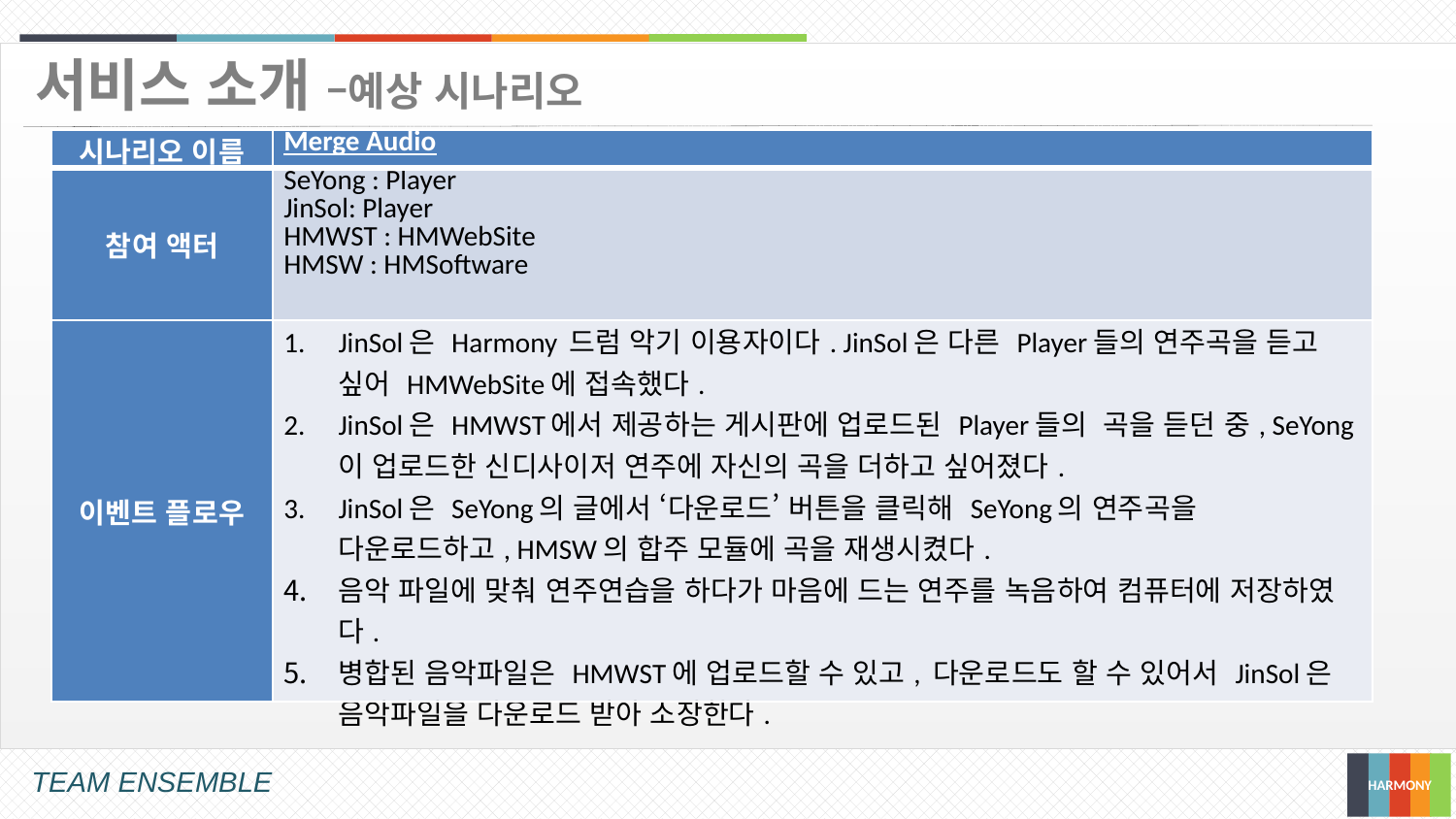

서비스 소개 –예상 시나리오

| 시나리오 이름 | Merge Audio |
| --- | --- |
| 참여 액터 | SeYong : Player JinSol: Player HMWST : HMWebSite HMSW : HMSoftware |
| 이벤트 플로우 | JinSol은 Harmony 드럼 악기 이용자이다. JinSol은 다른 Player들의 연주곡을 듣고 싶어 HMWebSite에 접속했다. JinSol은 HMWST에서 제공하는 게시판에 업로드된 Player들의 곡을 듣던 중, SeYong이 업로드한 신디사이저 연주에 자신의 곡을 더하고 싶어졌다. JinSol은 SeYong의 글에서 ‘다운로드’ 버튼을 클릭해 SeYong의 연주곡을 다운로드하고, HMSW의 합주 모듈에 곡을 재생시켰다. 음악 파일에 맞춰 연주연습을 하다가 마음에 드는 연주를 녹음하여 컴퓨터에 저장하였다. 병합된 음악파일은 HMWST에 업로드할 수 있고, 다운로드도 할 수 있어서 JinSol은 음악파일을 다운로드 받아 소장한다. |